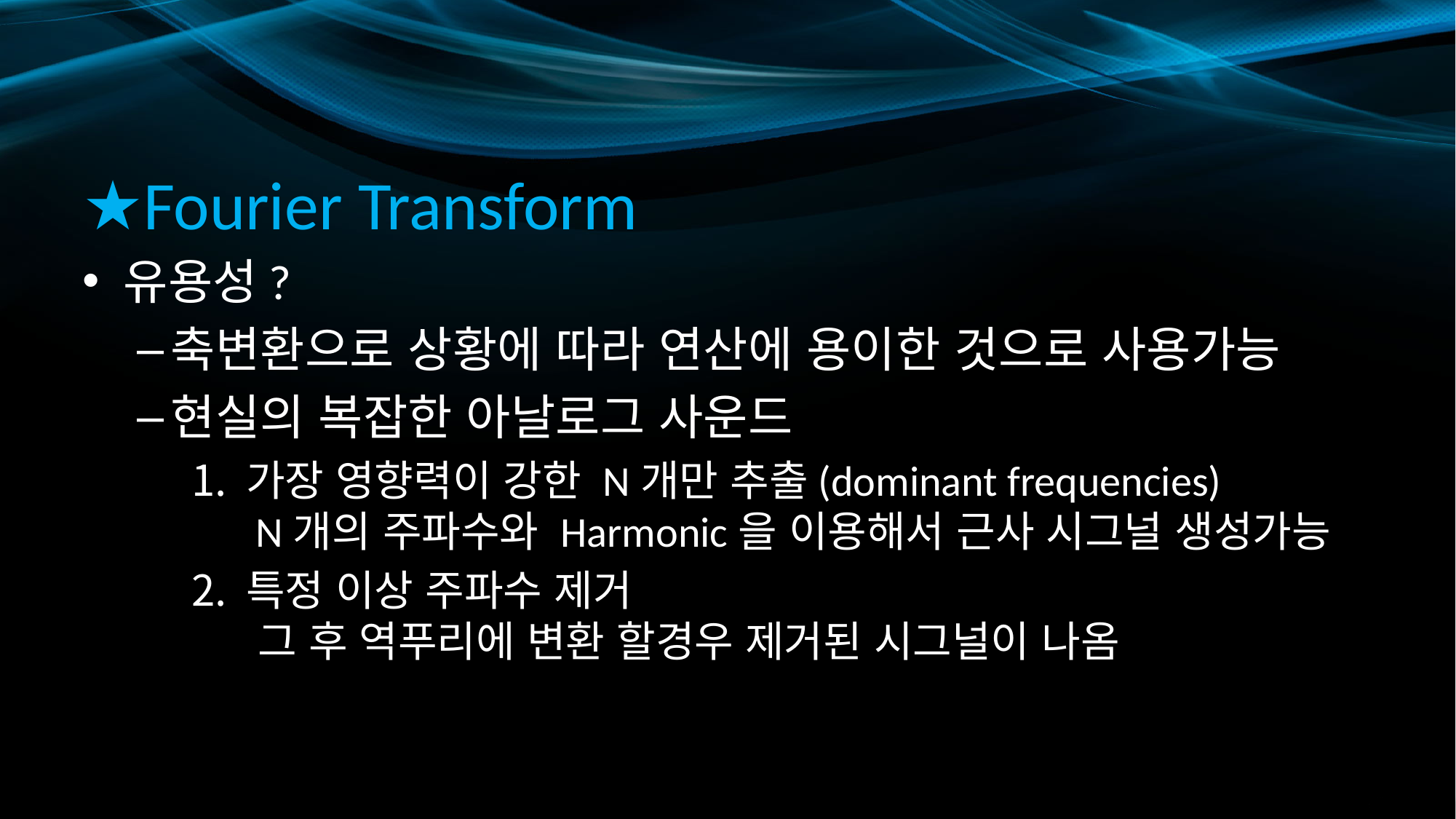

# ★Fourier Transform
유용성?
축변환으로 상황에 따라 연산에 용이한 것으로 사용가능
현실의 복잡한 아날로그 사운드
가장 영향력이 강한 N개만 추출(dominant frequencies)
 N개의 주파수와 Harmonic을 이용해서 근사 시그널 생성가능
특정 이상 주파수 제거
 그 후 역푸리에 변환 할경우 제거된 시그널이 나옴